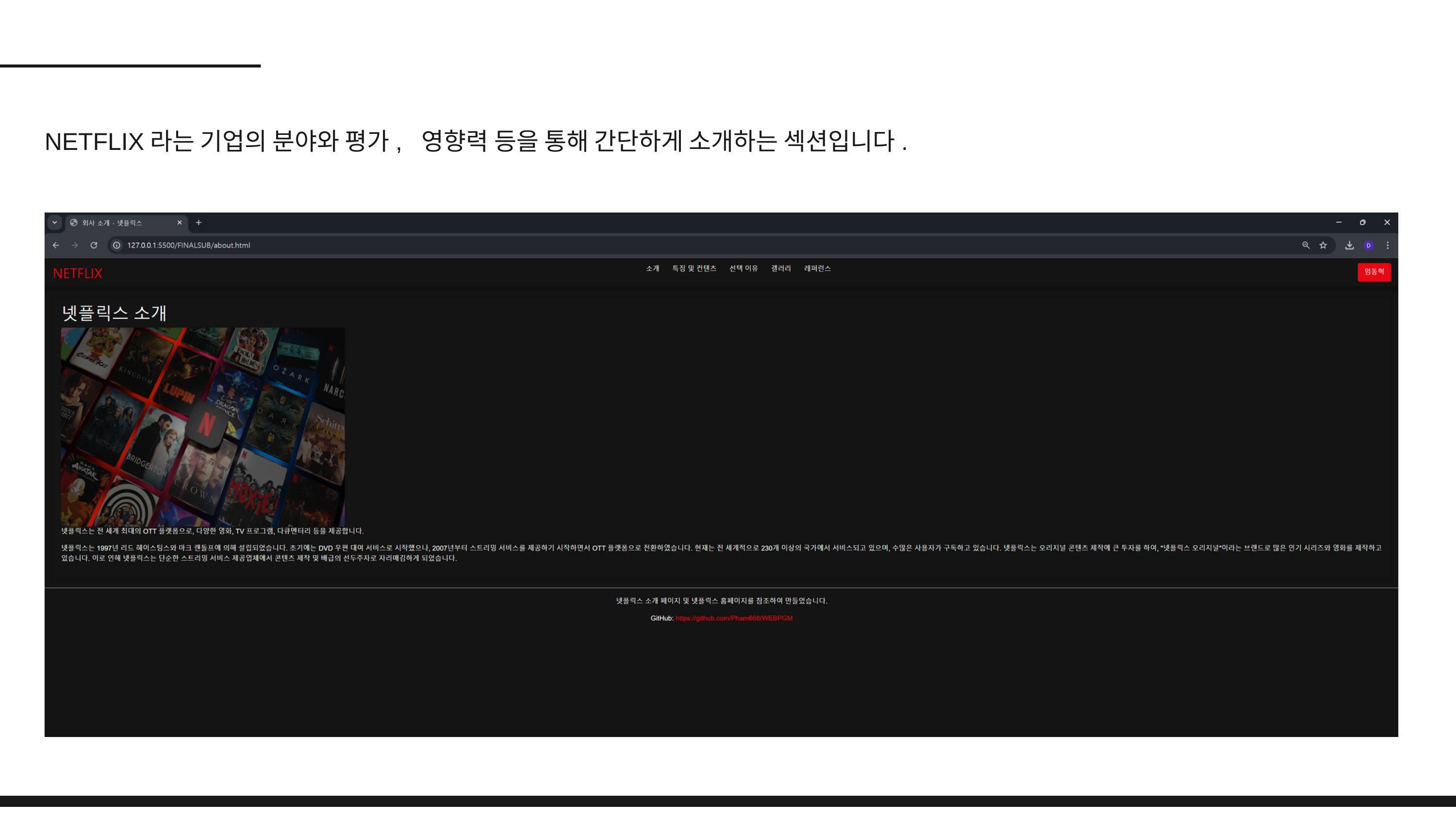

NETFLIX라는 기업의 분야와 평가,  영향력 등을 통해 간단하게 소개하는 섹션입니다.